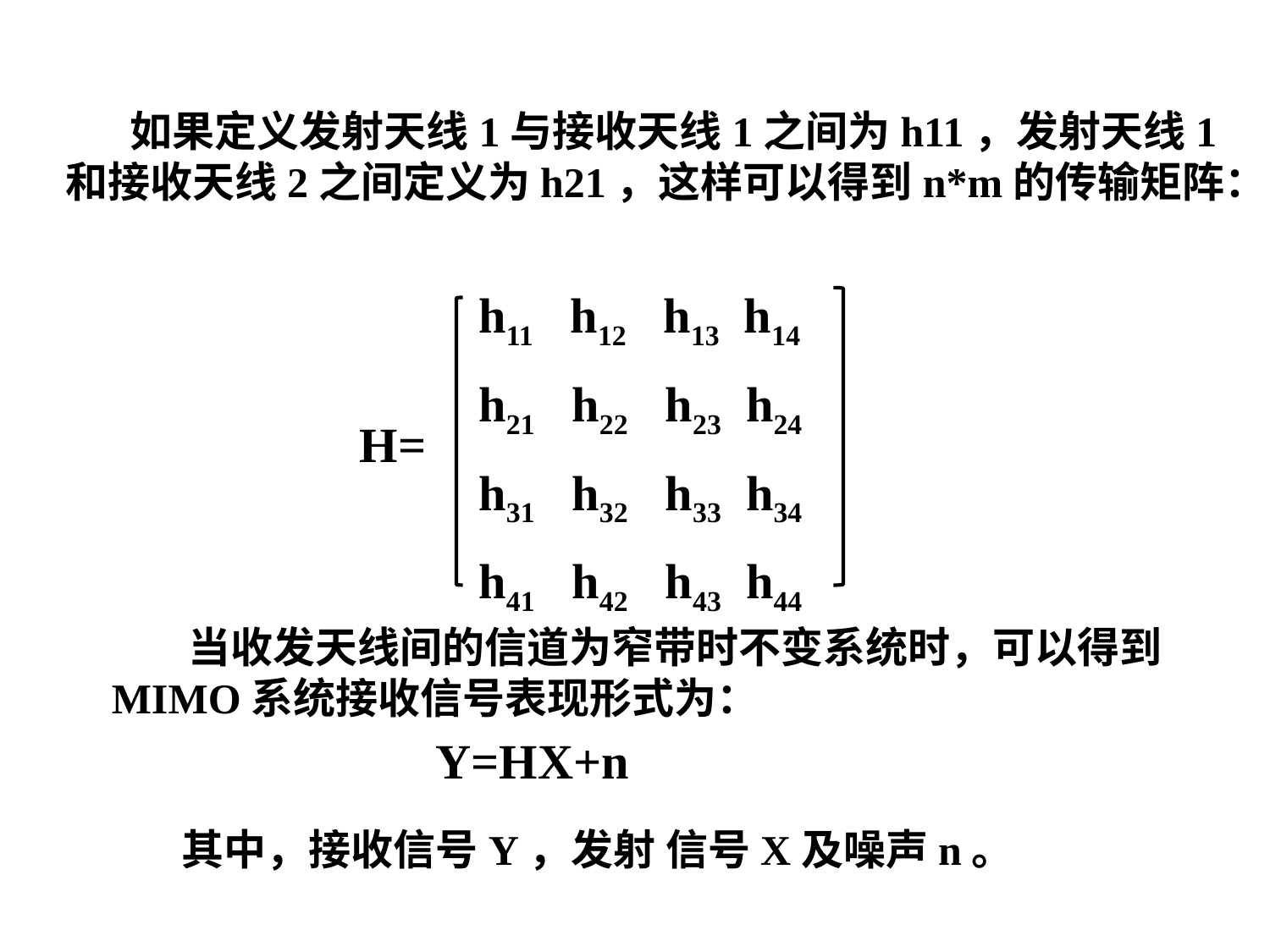

如果定义发射天线1与接收天线1之间为h11，发射天线1和接收天线2之间定义为h21，这样可以得到n*m的传输矩阵：
h11   h12   h13  h14
h21   h22   h23  h24
h31   h32   h33  h34
h41   h42   h43  h44

H=
       当收发天线间的信道为窄带时不变系统时，可以得到MIMO系统接收信号表现形式为：
Y=HX+n
其中，接收信号Y，发射 信号X及噪声n。